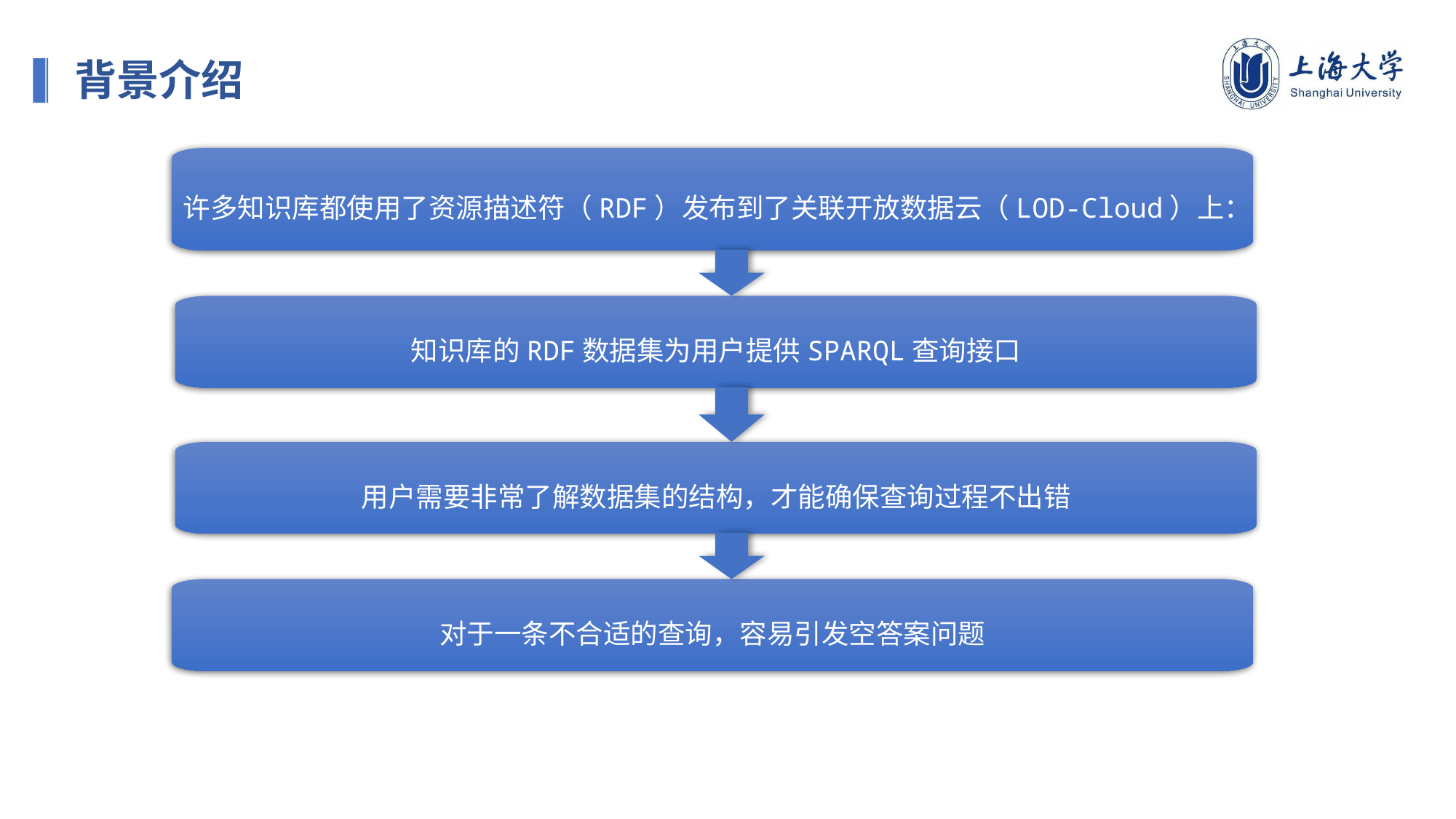

背景介绍
许多知识库都使用了资源描述符（RDF）发布到了关联开放数据云（LOD-Cloud）上：

知识库的RDF数据集为用户提供SPARQL查询接口

用户需要非常了解数据集的结构，才能确保查询过程不出错

对于一条不合适的查询，容易引发空答案问题